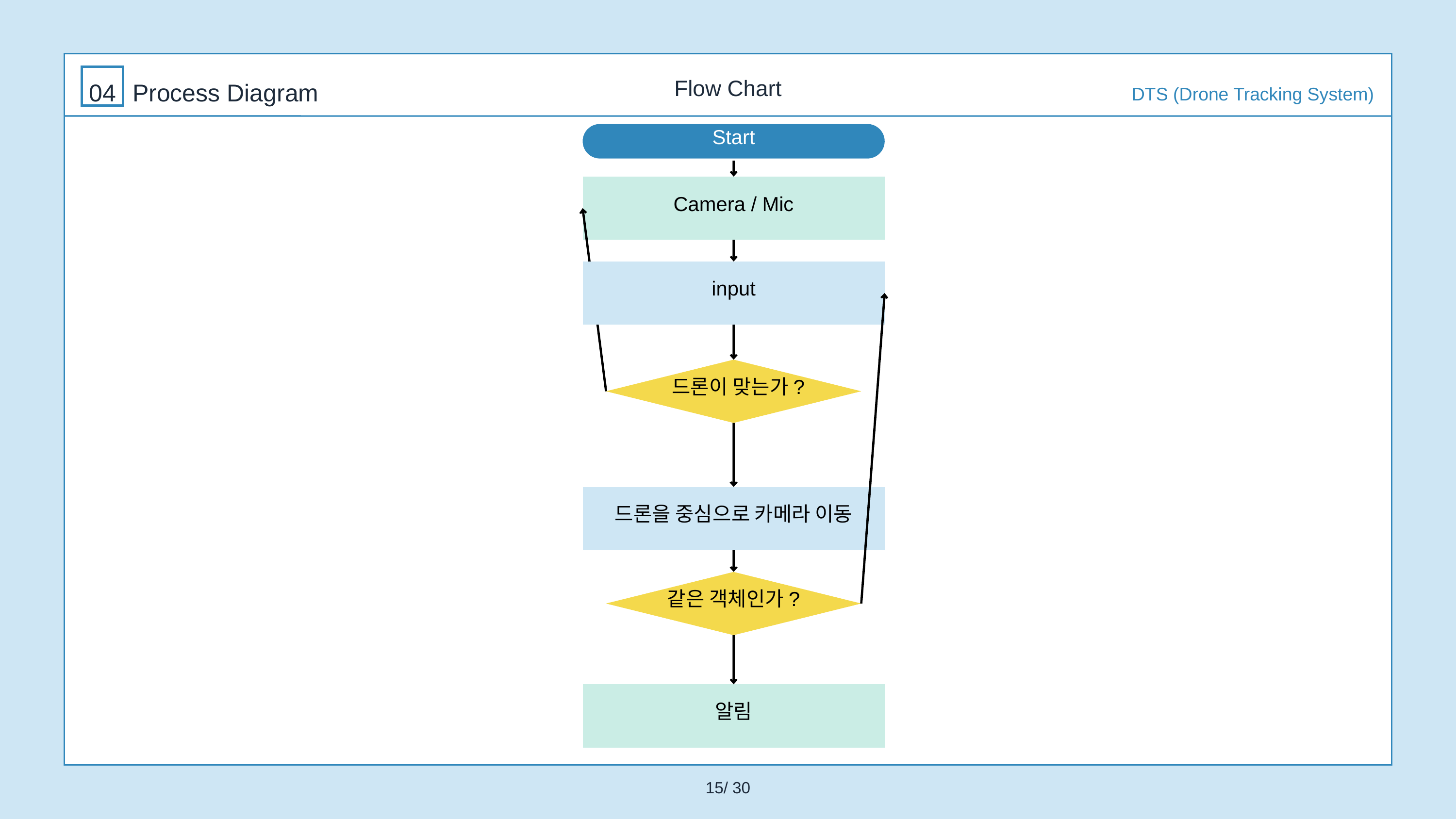

Flow Chart
04
Process Diagram
DTS (Drone Tracking System)

Start

Camera / Mic

input

 드론이 맞는가?

드론을 중심으로 카메라 이동

같은 객체인가?

알림
15/ 30